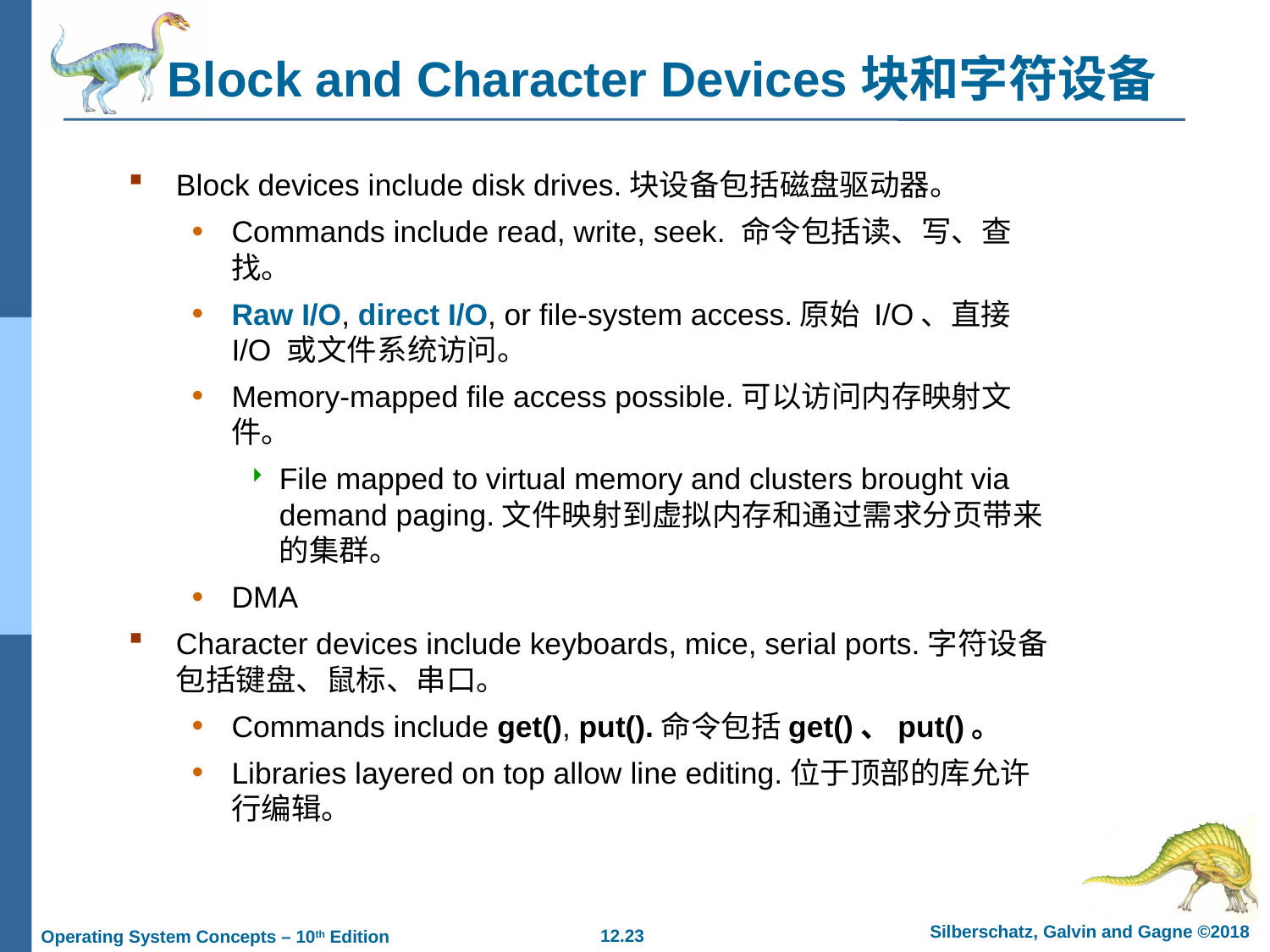

# Block and Character Devices块和字符设备
Block devices include disk drives.块设备包括磁盘驱动器。
Commands include read, write, seek. 命令包括读、写、查找。
Raw I/O, direct I/O, or file-system access.原始 I/O、直接 I/O 或文件系统访问。
Memory-mapped file access possible.可以访问内存映射文件。
File mapped to virtual memory and clusters brought via demand paging.文件映射到虚拟内存和通过需求分页带来的集群。
DMA
Character devices include keyboards, mice, serial ports.字符设备包括键盘、鼠标、串口。
Commands include get(), put().命令包括get()、put()。
Libraries layered on top allow line editing.位于顶部的库允许行编辑。